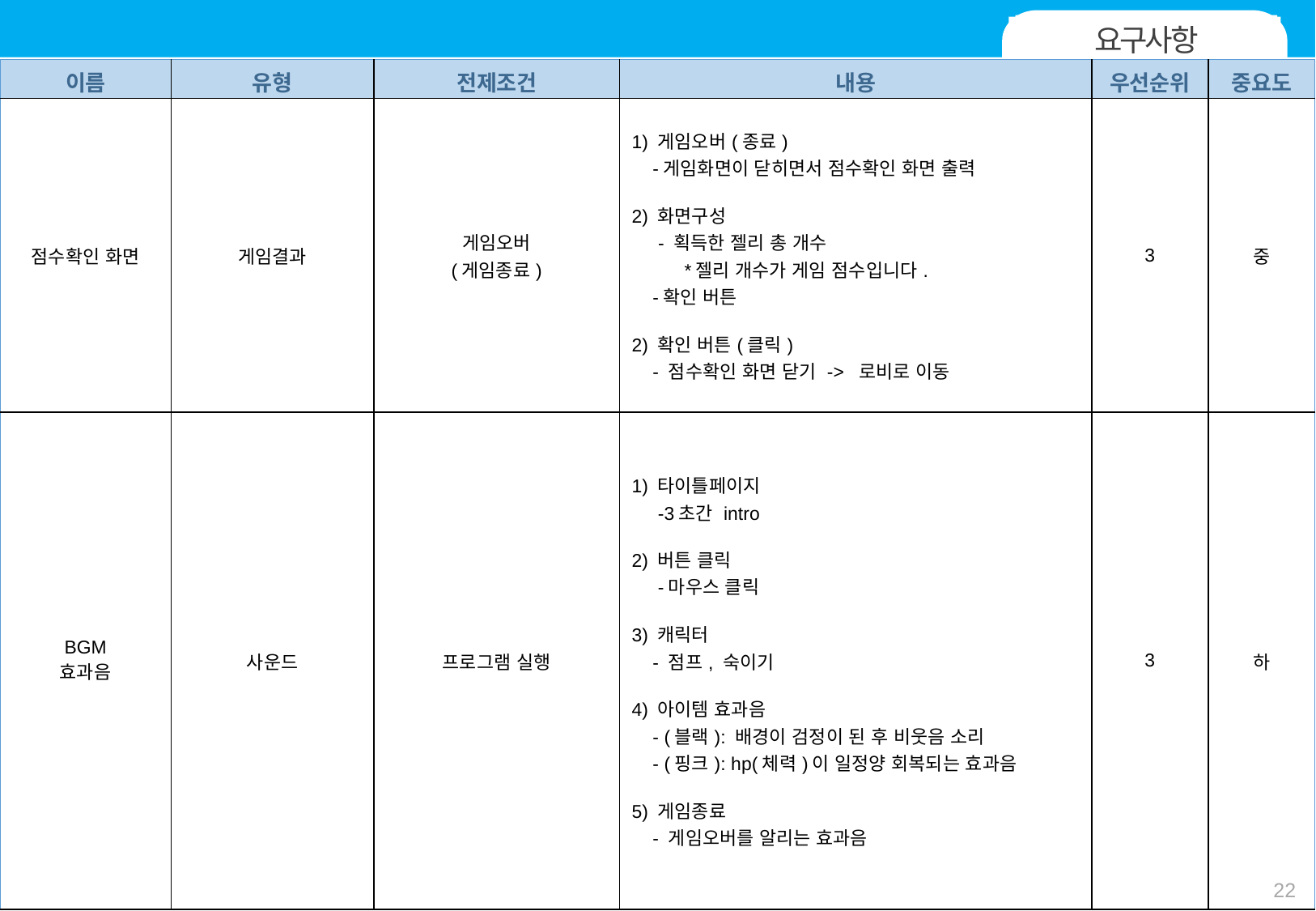

V. 요구사항 정의서
요구사항
| 이름 | 유형 | 전제조건 | 내용 | 우선순위 | 중요도 |
| --- | --- | --- | --- | --- | --- |
| 점수확인 화면 | 게임결과 | 게임오버 (게임종료) | 1) 게임오버(종료) -게임화면이 닫히면서 점수확인 화면 출력 2) 화면구성 - 획득한 젤리 총 개수 \*젤리 개수가 게임 점수입니다. -확인 버튼 2) 확인 버튼(클릭) - 점수확인 화면 닫기 -> 로비로 이동 | 3 | 중 |
| BGM 효과음 | 사운드 | 프로그램 실행 | 1) 타이틀페이지 -3초간 intro 2) 버튼 클릭 -마우스 클릭 3) 캐릭터 - 점프, 숙이기 4) 아이템 효과음 - (블랙): 배경이 검정이 된 후 비웃음 소리 - (핑크): hp(체력)이 일정양 회복되는 효과음 5) 게임종료 - 게임오버를 알리는 효과음 | 3 | 하 |
22